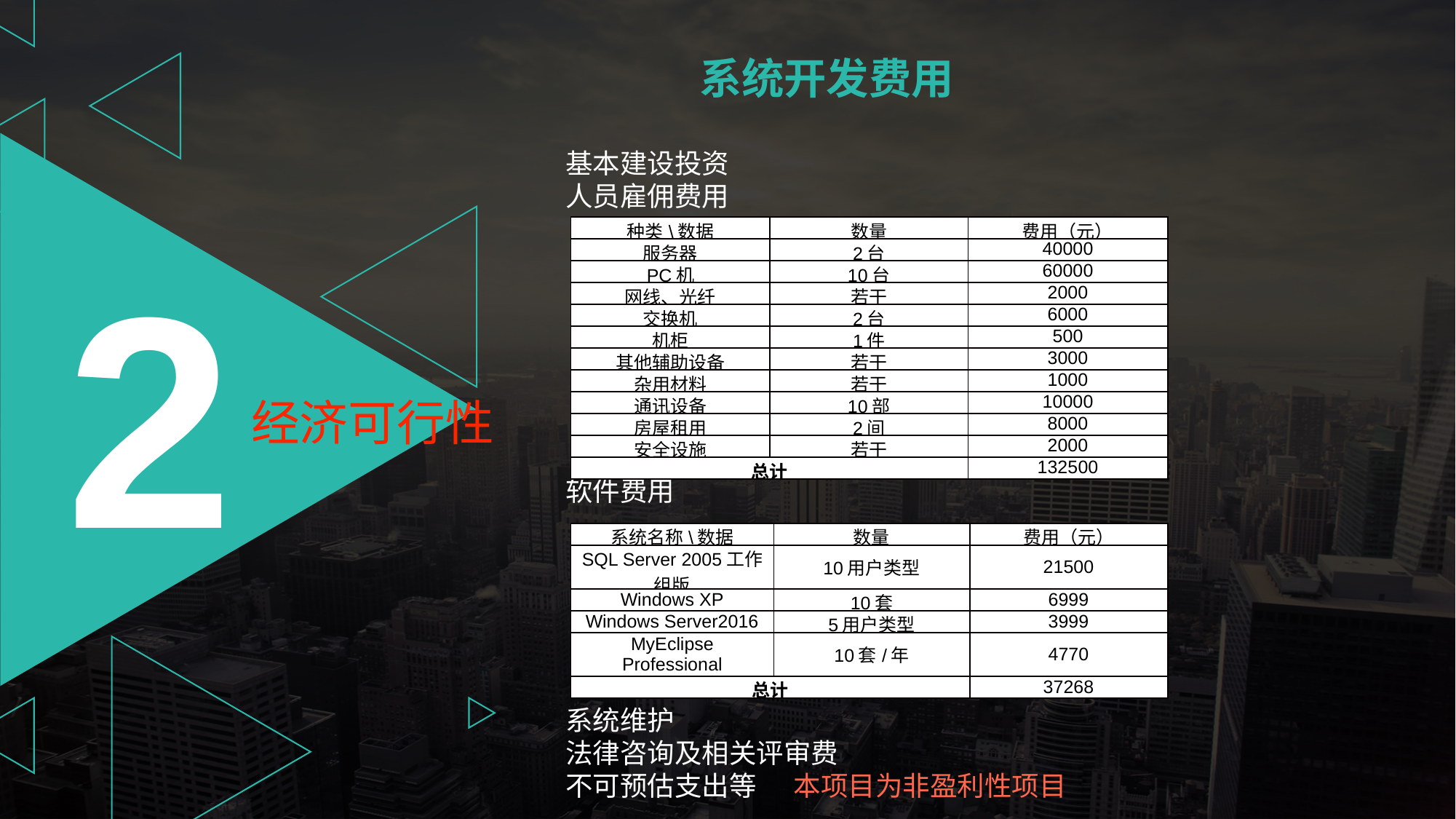

系统开发费用

       基本建设投资
       人员雇佣费用

       软件费用

       系统维护
       法律咨询及相关评审费
       不可预估支出等      本项目为非盈利性项目

| 种类\数据 | 数量 | 费用（元） |
| --- | --- | --- |
| 服务器 | 2台 | 40000 |
| PC机 | 10台 | 60000 |
| 网线、光纤 | 若干 | 2000 |
| 交换机 | 2台 | 6000 |
| 机柜 | 1件 | 500 |
| 其他辅助设备 | 若干 | 3000 |
| 杂用材料 | 若干 | 1000 |
| 通讯设备 | 10部 | 10000 |
| 房屋租用 | 2间 | 8000 |
| 安全设施 | 若干 | 2000 |
| 总计 |  | 132500 |
2

系统盈利效益
经济可行性
       本项目是非盈利性的
| 系统名称\数据 | 数量 | 费用（元） |
| --- | --- | --- |
| SQL Server 2005工作组版 | 10用户类型 | 21500 |
| Windows XP | 10套 | 6999 |
| Windows Server2016 | 5用户类型 | 3999 |
| MyEclipse Professional | 10套/年 | 4770 |
| 总计 |  | 37268 |